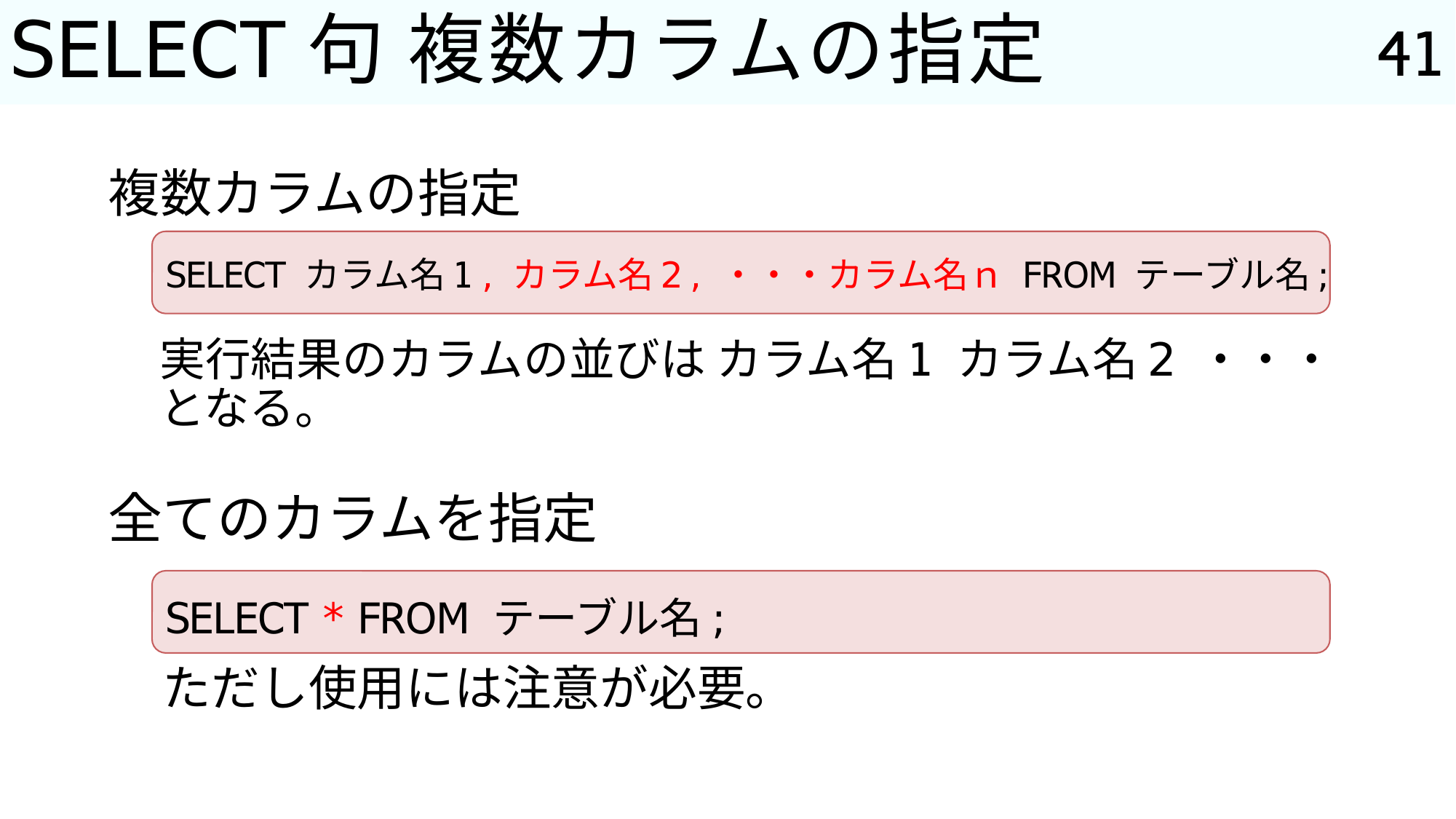

41
# SELECT句 複数カラムの指定
複数カラムの指定

SELECT カラム名1 , カラム名2 , ・・・カラム名ｎ FROM テーブル名;
実行結果のカラムの並びは カラム名1 カラム名2 ・・・
となる。
全てのカラムを指定

SELECT * FROM テーブル名;
ただし使用には注意が必要。